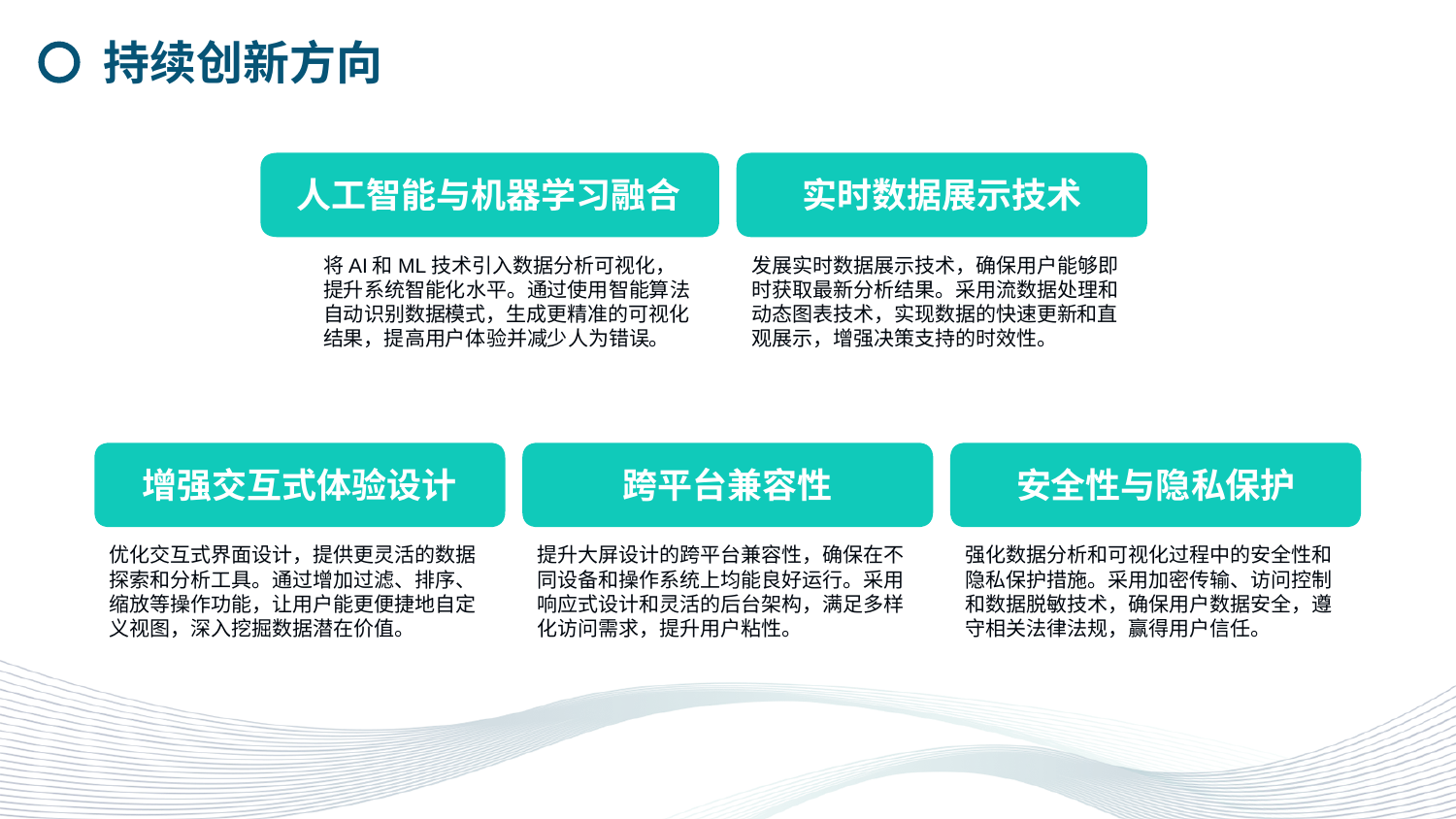

持续创新方向

人工智能与机器学习融合

实时数据展示技术
将AI和ML技术引入数据分析可视化，提升系统智能化水平。通过使用智能算法自动识别数据模式，生成更精准的可视化结果，提高用户体验并减少人为错误。
发展实时数据展示技术，确保用户能够即时获取最新分析结果。采用流数据处理和动态图表技术，实现数据的快速更新和直观展示，增强决策支持的时效性。

增强交互式体验设计
跨平台兼容性

安全性与隐私保护
优化交互式界面设计，提供更灵活的数据探索和分析工具。通过增加过滤、排序、缩放等操作功能，让用户能更便捷地自定义视图，深入挖掘数据潜在价值。
提升大屏设计的跨平台兼容性，确保在不同设备和操作系统上均能良好运行。采用响应式设计和灵活的后台架构，满足多样化访问需求，提升用户粘性。
强化数据分析和可视化过程中的安全性和隐私保护措施。采用加密传输、访问控制和数据脱敏技术，确保用户数据安全，遵守相关法律法规，赢得用户信任。